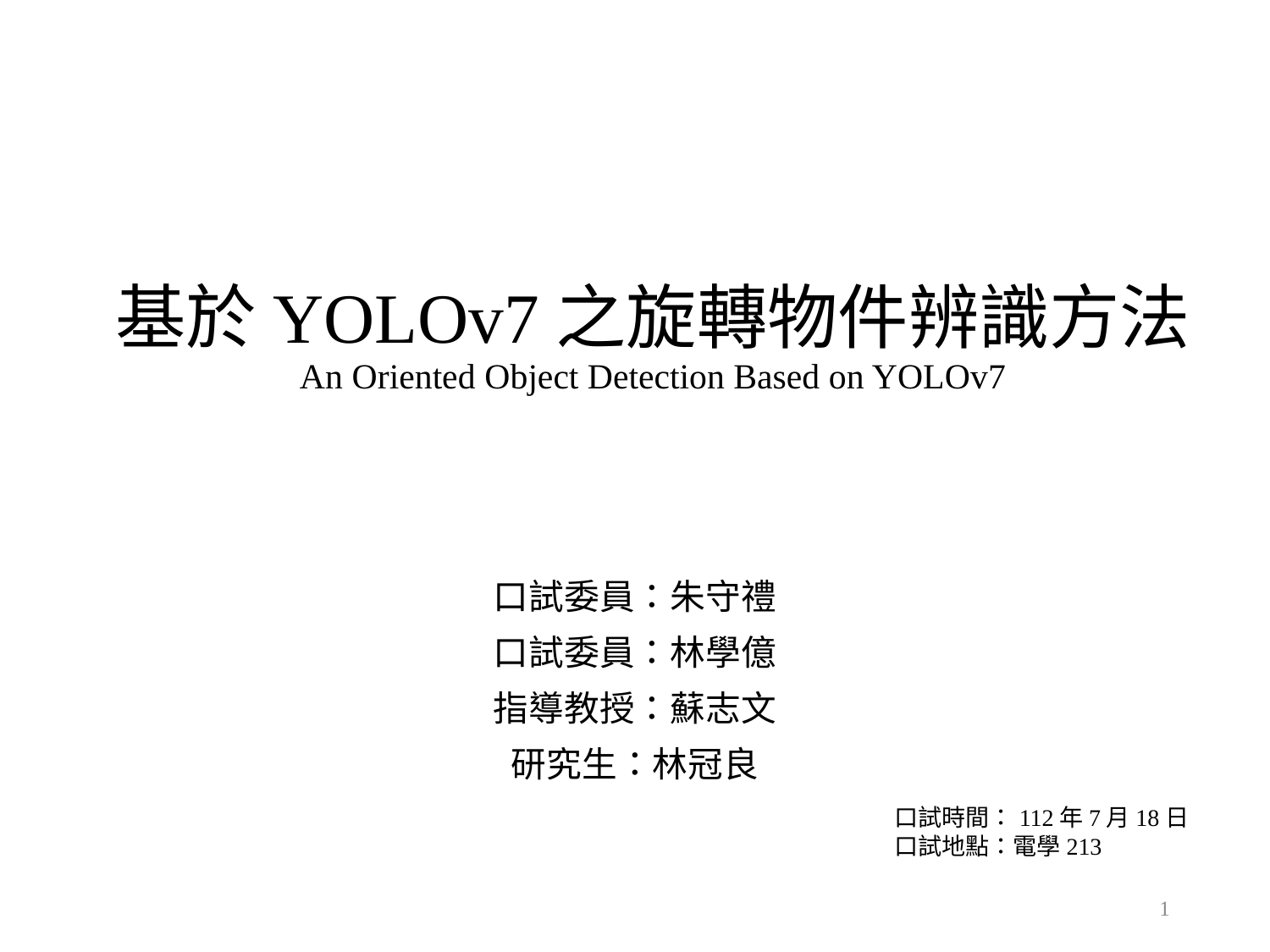

# 基於YOLOv7之旋轉物件辨識方法 An Oriented Object Detection Based on YOLOv7
口試委員：朱守禮
口試委員：林學億
指導教授：蘇志文
研究生：林冠良
口試時間：112年7月18日
口試地點：電學213
1